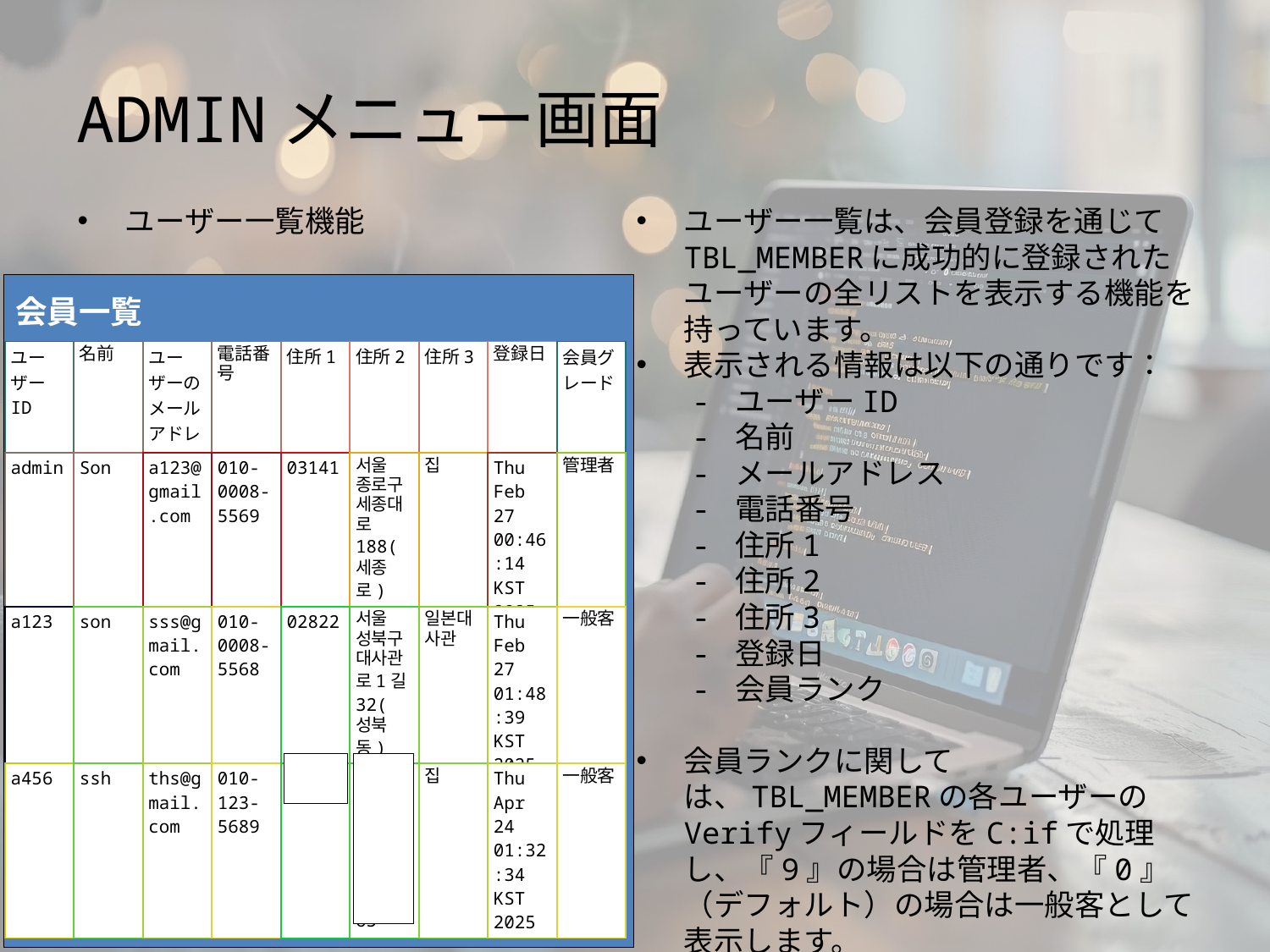

# ADMINメニュー画面
ユーザー一覧機能

ユーザー一覧は、会員登録を通じてTBL_MEMBERに成功的に登録されたユーザーの全リストを表示する機能を持っています。
表示される情報は以下の通りです：
- ユーザーID
- 名前
- メールアドレス
- 電話番号
- 住所1
- 住所2
- 住所3
- 登録日
- 会員ランク

会員ランクに関しては、TBL_MEMBERの各ユーザーのVerifyフィールドをC:ifで処理し、『9』の場合は管理者、『0』（デフォルト）の場合は一般客として表示します。

会員一覧
| ユーザーID | 名前 | ユーザーのメールアドレス | 電話番号 | 住所1 | 住所2 | 住所3 | 登録日 | 会員グレード |
| --- | --- | --- | --- | --- | --- | --- | --- | --- |
| admin | Son | a123@gmail.com | 010-0008-5569 | 03141 | 서울 종로구 세종대로 188(세종로) | 집 | Thu Feb 27 00:46:14 KST 2025 | 管理者 |
| a123 | son | sss@gmail.com | 010-0008-5568 | 02822 | 서울 성북구 대사관로1길 32(성북동) | 일본대사관 | Thu Feb 27 01:48:39 KST 2025 | 一般客 |
| a456 | ssh | ths@gmail.com | 010-123-5689 | 54992 | 전북특별자치도 전주시 완산구 노송여울1길 65 | 집 | Thu Apr 24 01:32:34 KST 2025 | 一般客 |